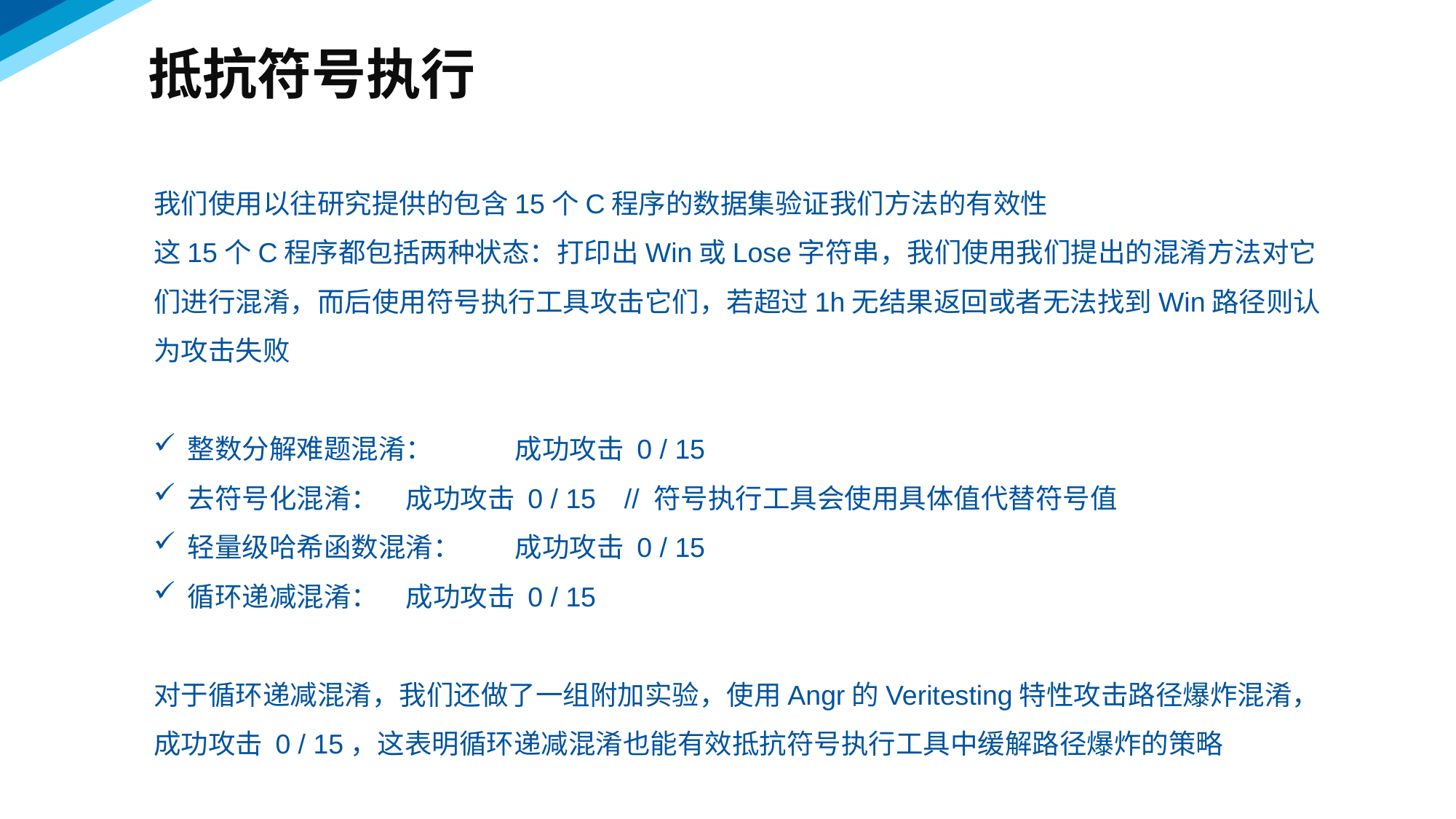

抵抗符号执行
我们使用以往研究提供的包含15个C程序的数据集验证我们方法的有效性
这15个C程序都包括两种状态：打印出Win或Lose字符串，我们使用我们提出的混淆方法对它们进行混淆，而后使用符号执行工具攻击它们，若超过1h无结果返回或者无法找到Win路径则认为攻击失败

整数分解难题混淆：	成功攻击 0 / 15
去符号化混淆：	成功攻击 0 / 15	// 符号执行工具会使用具体值代替符号值
轻量级哈希函数混淆：	成功攻击 0 / 15
循环递减混淆：	成功攻击 0 / 15

对于循环递减混淆，我们还做了一组附加实验，使用Angr的Veritesting特性攻击路径爆炸混淆，成功攻击 0 / 15，这表明循环递减混淆也能有效抵抗符号执行工具中缓解路径爆炸的策略